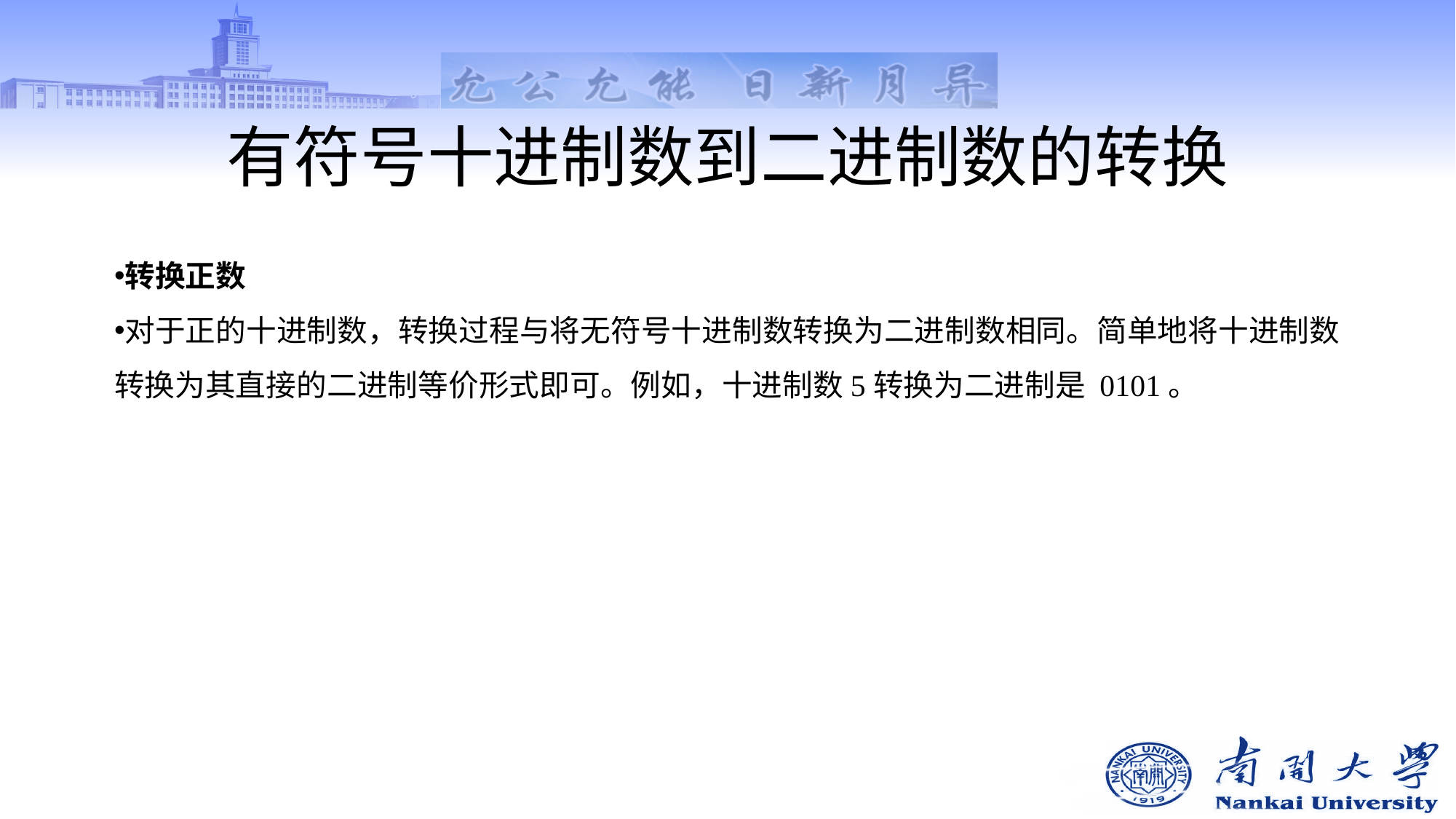

# 有符号十进制数到二进制数的转换
转换正数
对于正的十进制数，转换过程与将无符号十进制数转换为二进制数相同。简单地将十进制数转换为其直接的二进制等价形式即可。例如，十进制数5转换为二进制是 0101。